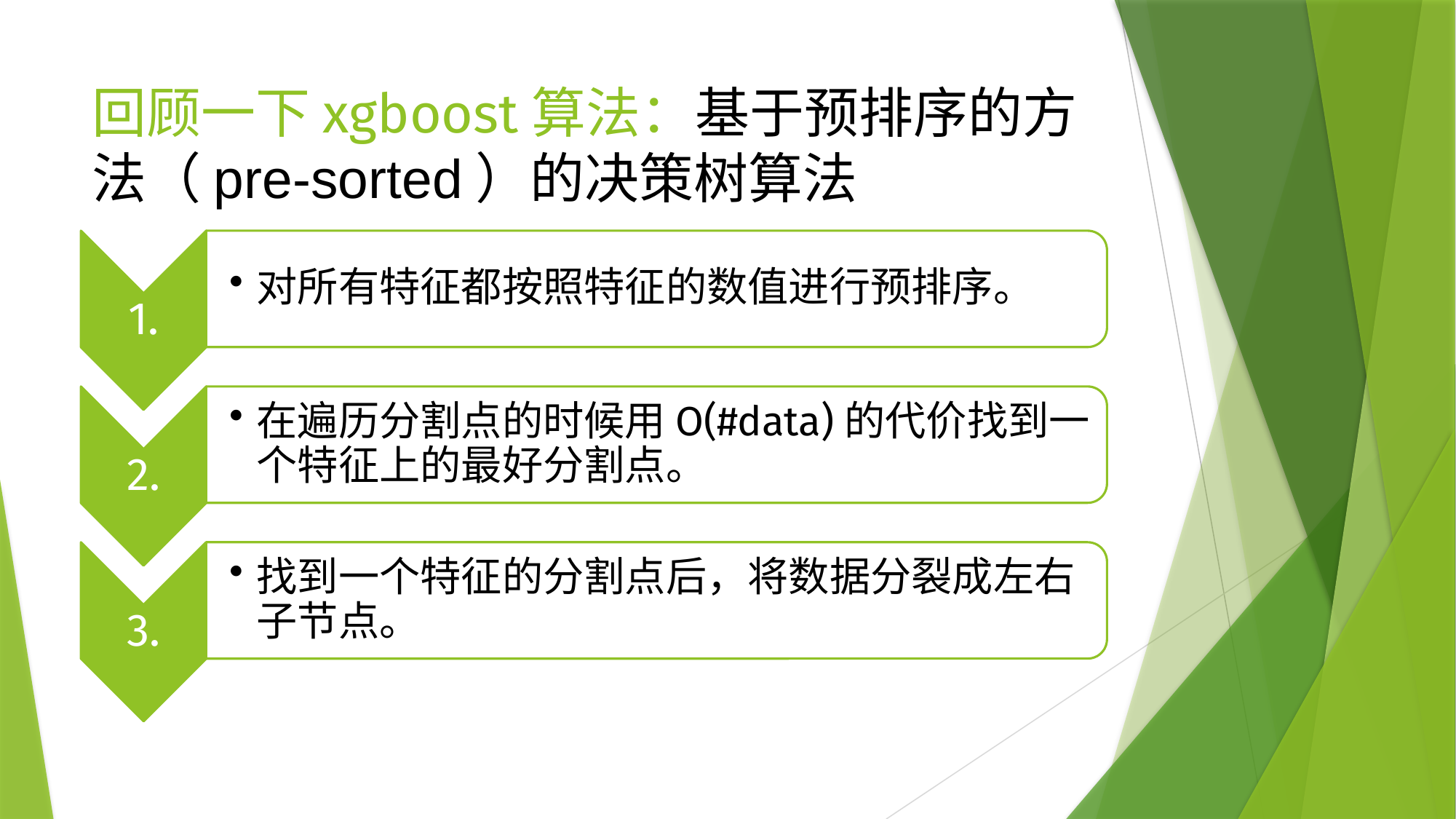

# 回顾一下xgboost算法：基于预排序的方法（pre-sorted）的决策树算法
1.
对所有特征都按照特征的数值进行预排序。
2.
在遍历分割点的时候用O(#data)的代价找到一个特征上的最好分割点。
3.
找到一个特征的分割点后，将数据分裂成左右子节点。